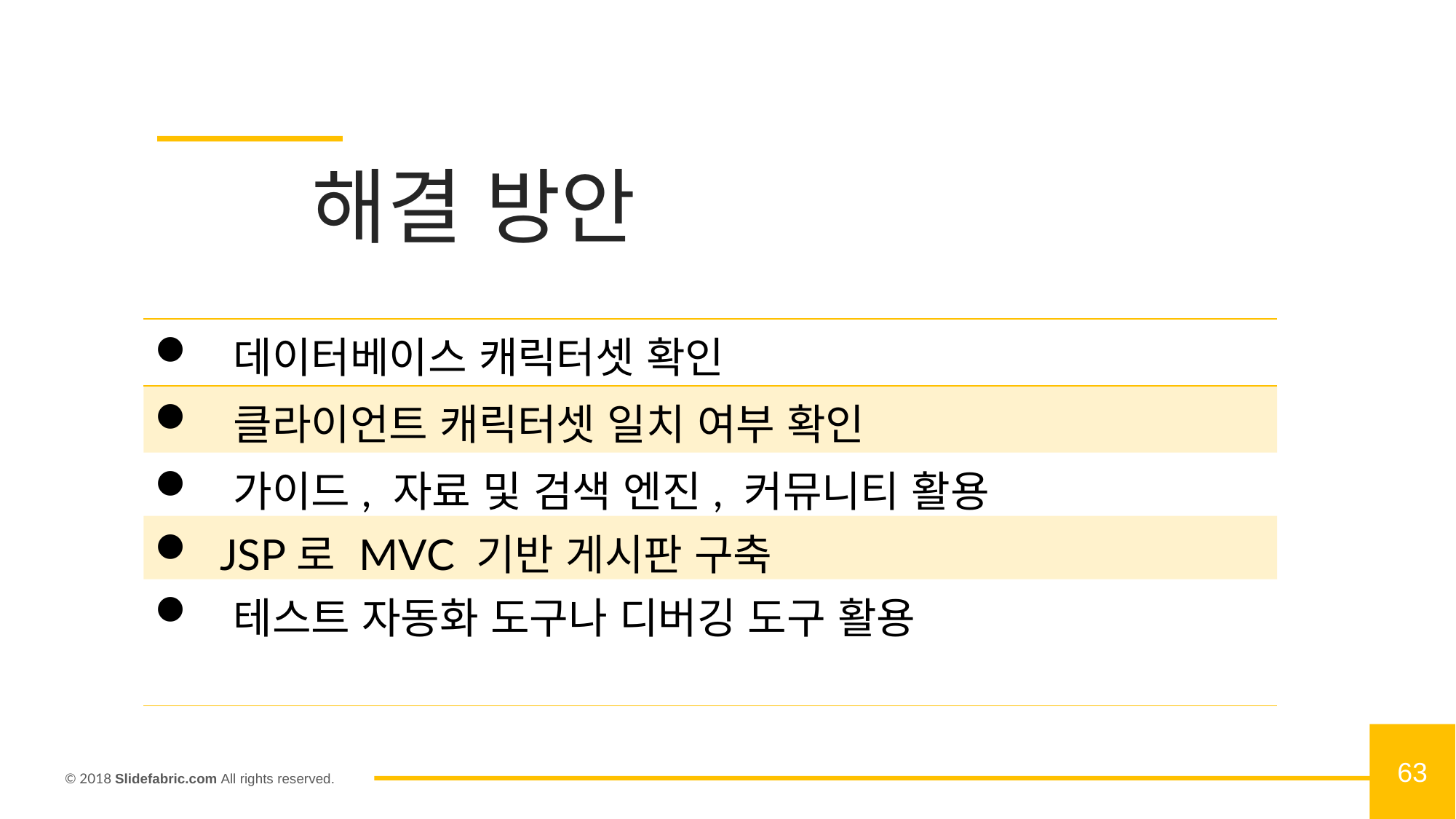

해결 방안
| 데이터베이스 캐릭터셋 확인 |
| --- |
| 클라이언트 캐릭터셋 일치 여부 확인 |
| 가이드, 자료 및 검색 엔진, 커뮤니티 활용 |
| JSP로 MVC 기반 게시판 구축 |
| 테스트 자동화 도구나 디버깅 도구 활용 |